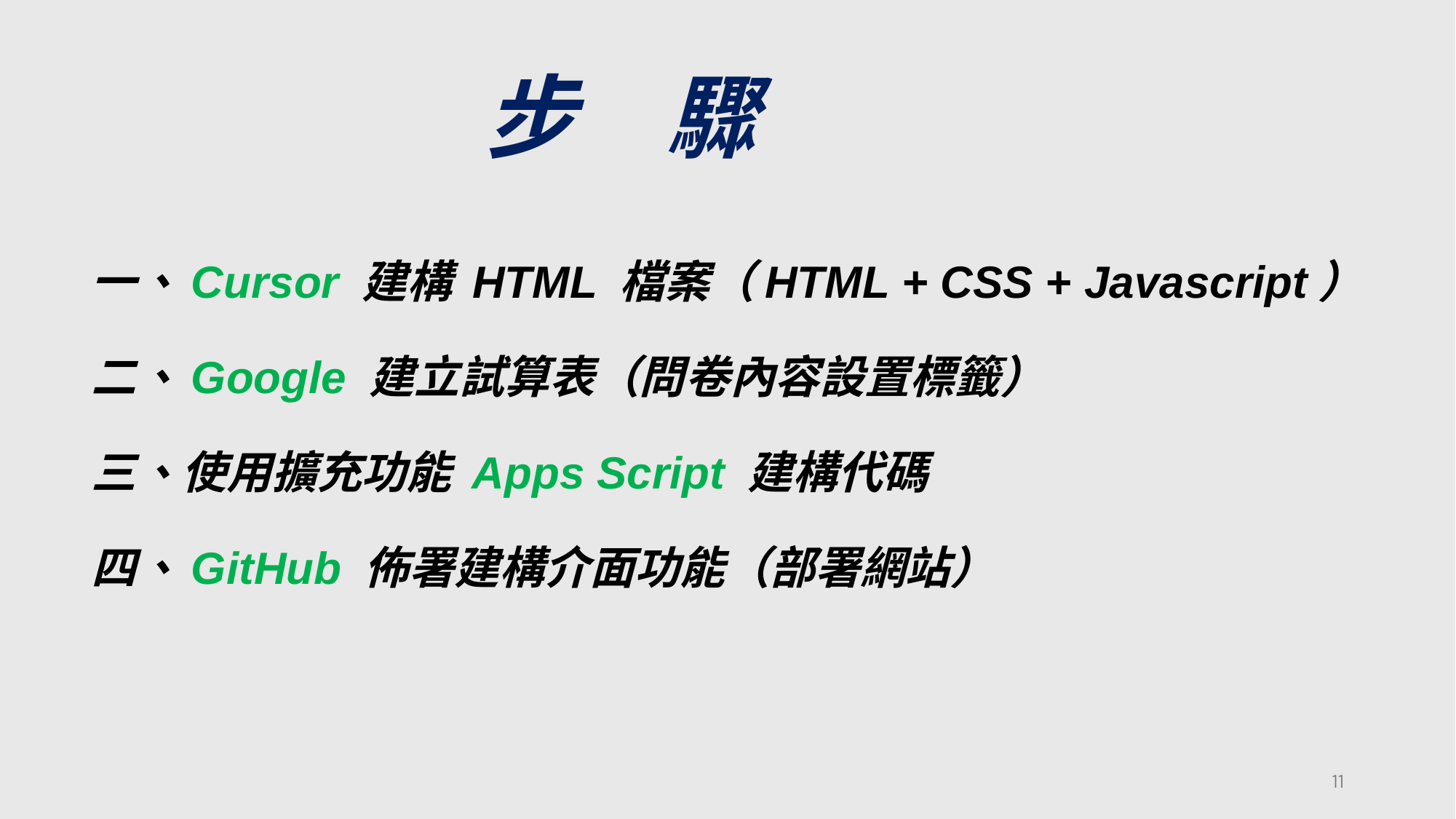

步　驟
一、Cursor 建構 HTML 檔案（HTML + CSS + Javascript）
二、Google 建立試算表（問卷內容設置標籤）
三、使用擴充功能 Apps Script 建構代碼
四、GitHub 佈署建構介面功能（部署網站）
11